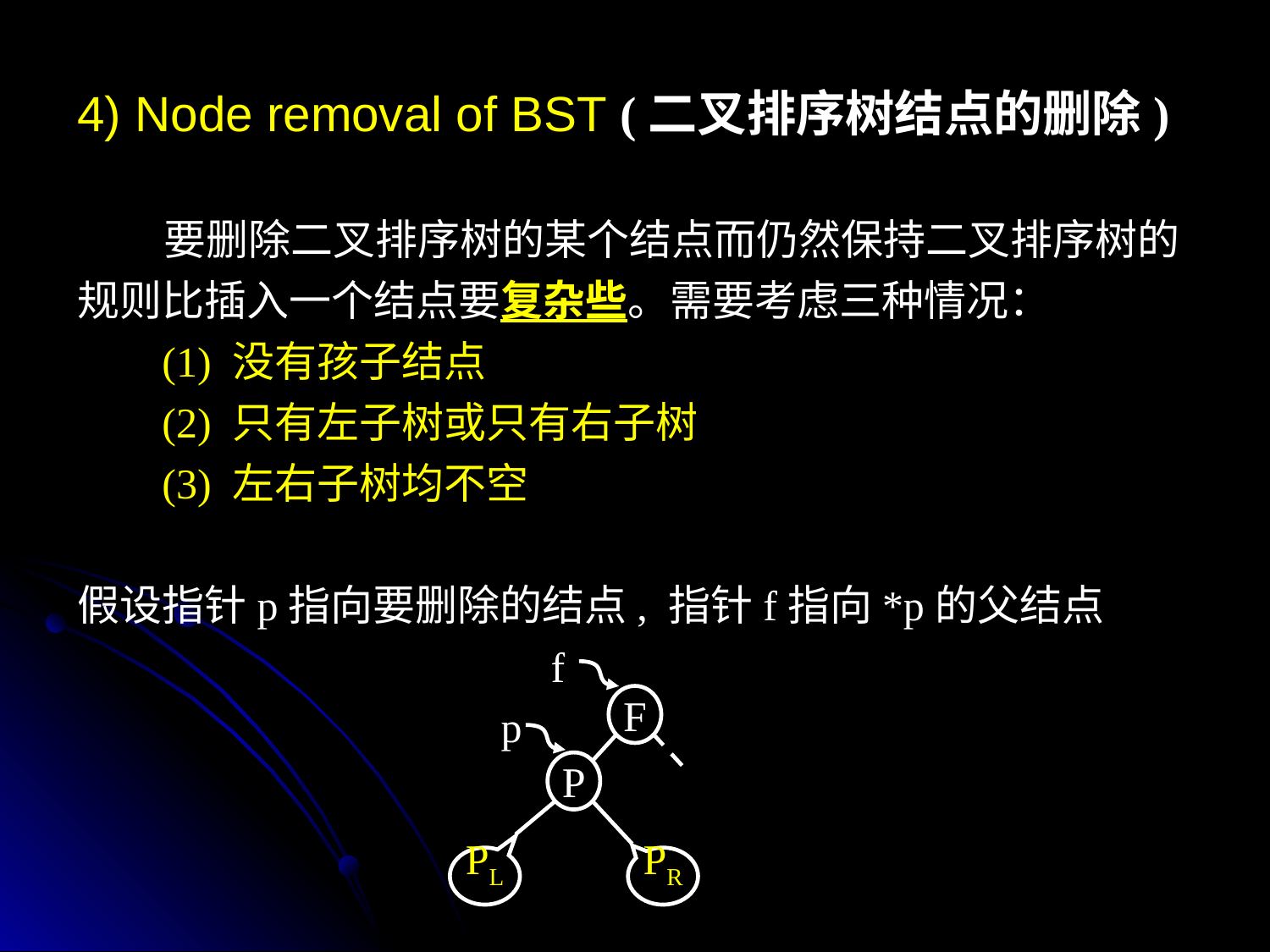

4) Node removal of BST (二叉排序树结点的删除)

        要删除二叉排序树的某个结点而仍然保持二叉排序树的规则比插入一个结点要复杂些。需要考虑三种情况：
        (1) 没有孩子结点
        (2) 只有左子树或只有右子树
        (3) 左右子树均不空

假设指针p指向要删除的结点, 指针f指向*p的父结点
f
F
p

P
PL
PR